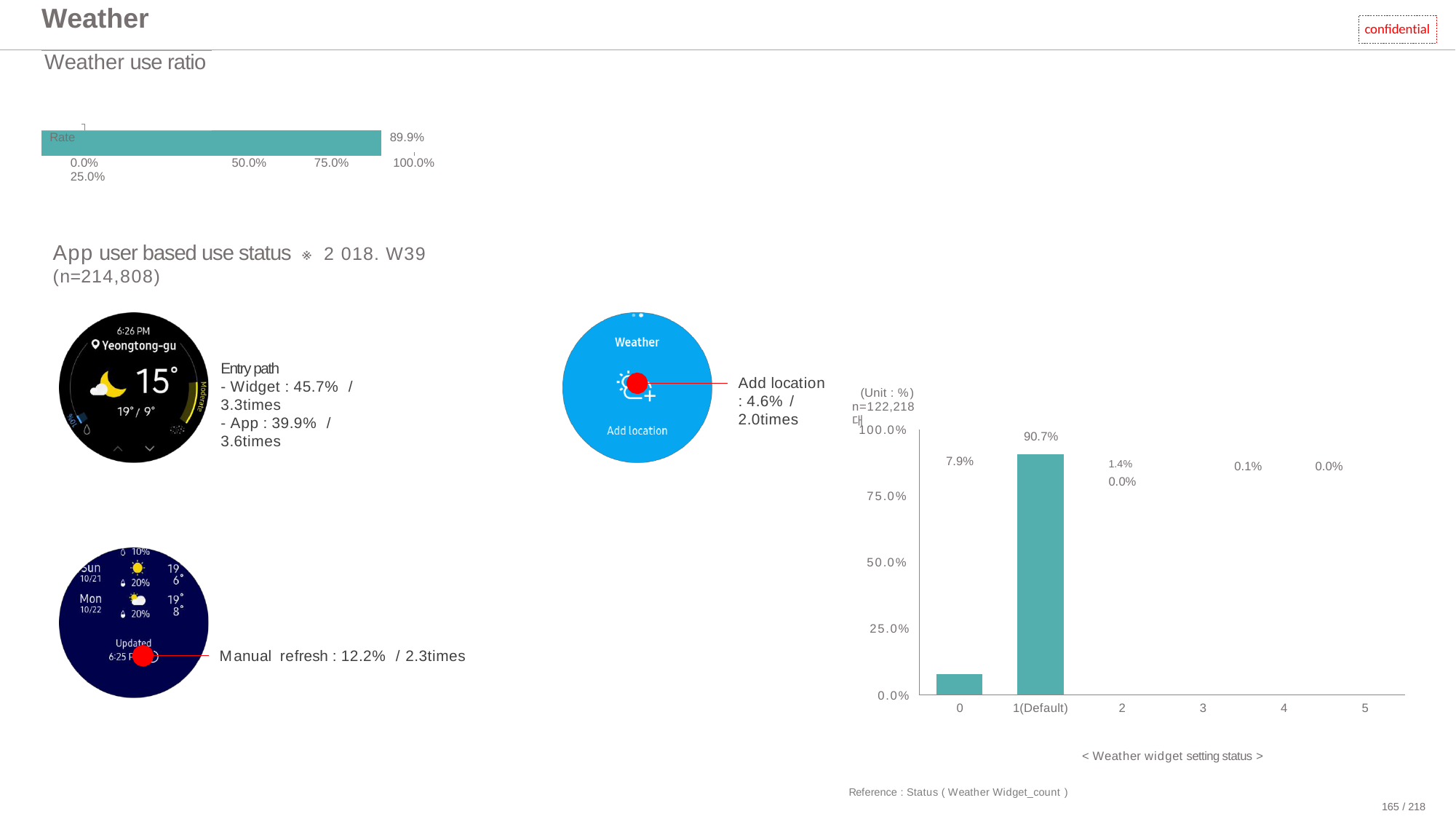

| Weather |  |  |  |
| --- | --- | --- | --- |
| Weather use ratio |  |  |  |
| Rate |  |  | 89.9% |
| 0.0% 25.0% | 50.0% | 75.0% | 100.0% |
confidential

App user based use status ※2018. W39 (n=214,808)

Entry path
- Widget : 45.7% / 3.3times
- App : 39.9% / 3.6times

Add location
: 4.6% / 2.0times

(Unit : %) n=122,218대
100.0%
| 90.7% |  |  |  |  |
| --- | --- | --- | --- | --- |
| 7.9% |  |  |  | 1.4% 0.1% 0.0% 0.0% |
|  |  |  |  |  |
75.0%

50.0%
25.0%

Manual  refresh : 12.2% / 2.3times

0.0%

0
1(Default)
2
3
4
5
< Weather widget setting status >

Reference : Status ( Weather Widget_count )
165 / 218